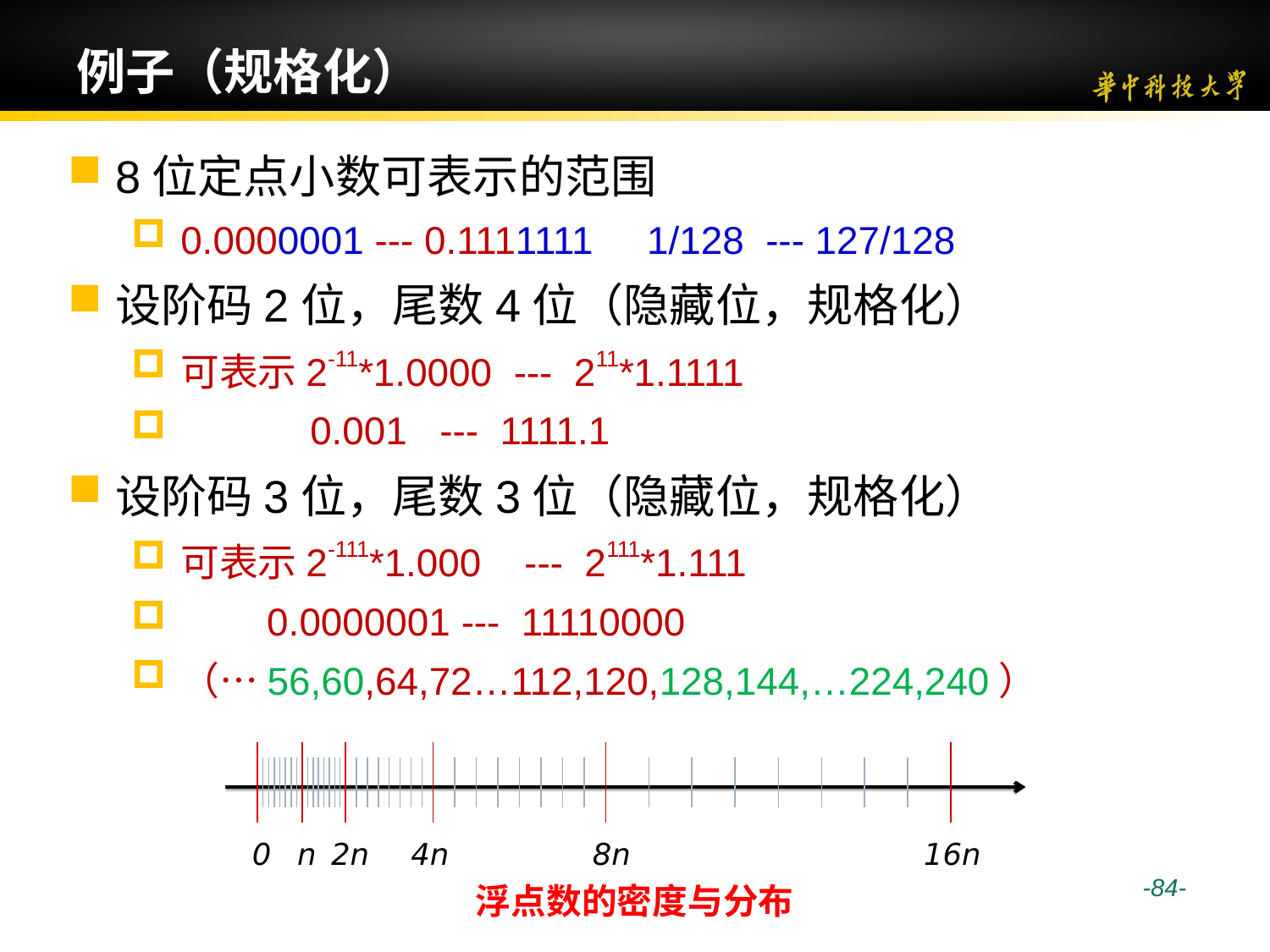

# 例子（规格化）
8位定点小数可表示的范围
0.0000001 --- 0.1111111     1/128  --- 127/128
设阶码2位，尾数4位（隐藏位，规格化）
可表示2-11*1.0000  ---  211*1.1111
            0.001   ---  1111.1
设阶码3位，尾数3位（隐藏位，规格化）
可表示2-111*1.000    ---  2111*1.111
        0.0000001 ---  11110000
（…56,60,64,72…112,120,128,144,…224,240）
0
n
2n
4n
8n
16n
浮点数的密度与分布
 -84-